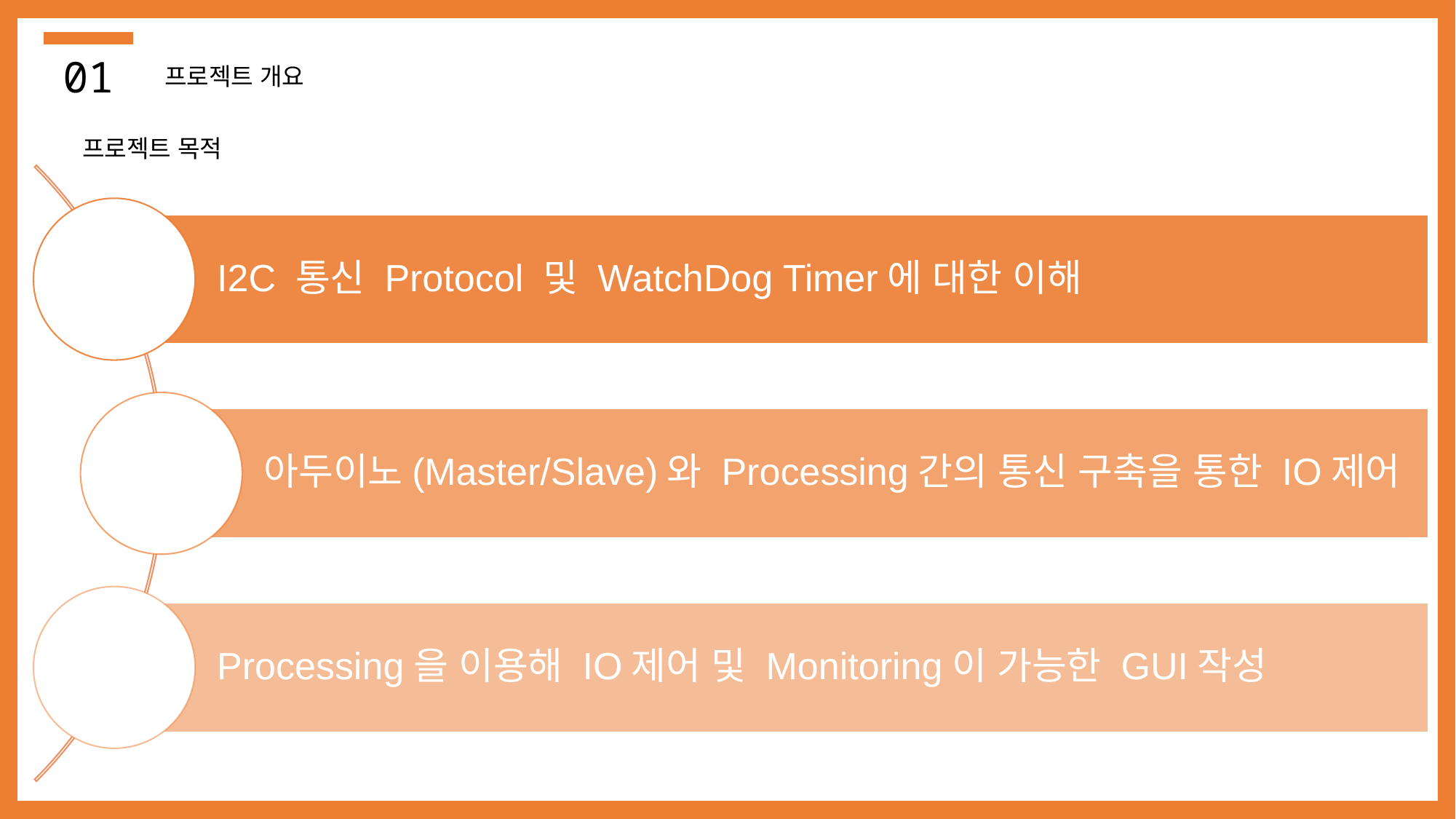

01

프로젝트 개요
프로젝트 목적
I2C 통신 Protocol 및 WatchDog Timer에 대한 이해
아두이노(Master/Slave)와 Processing간의 통신 구축을 통한 IO제어
Processing을 이용해 IO제어 및 Monitoring이 가능한 GUI작성